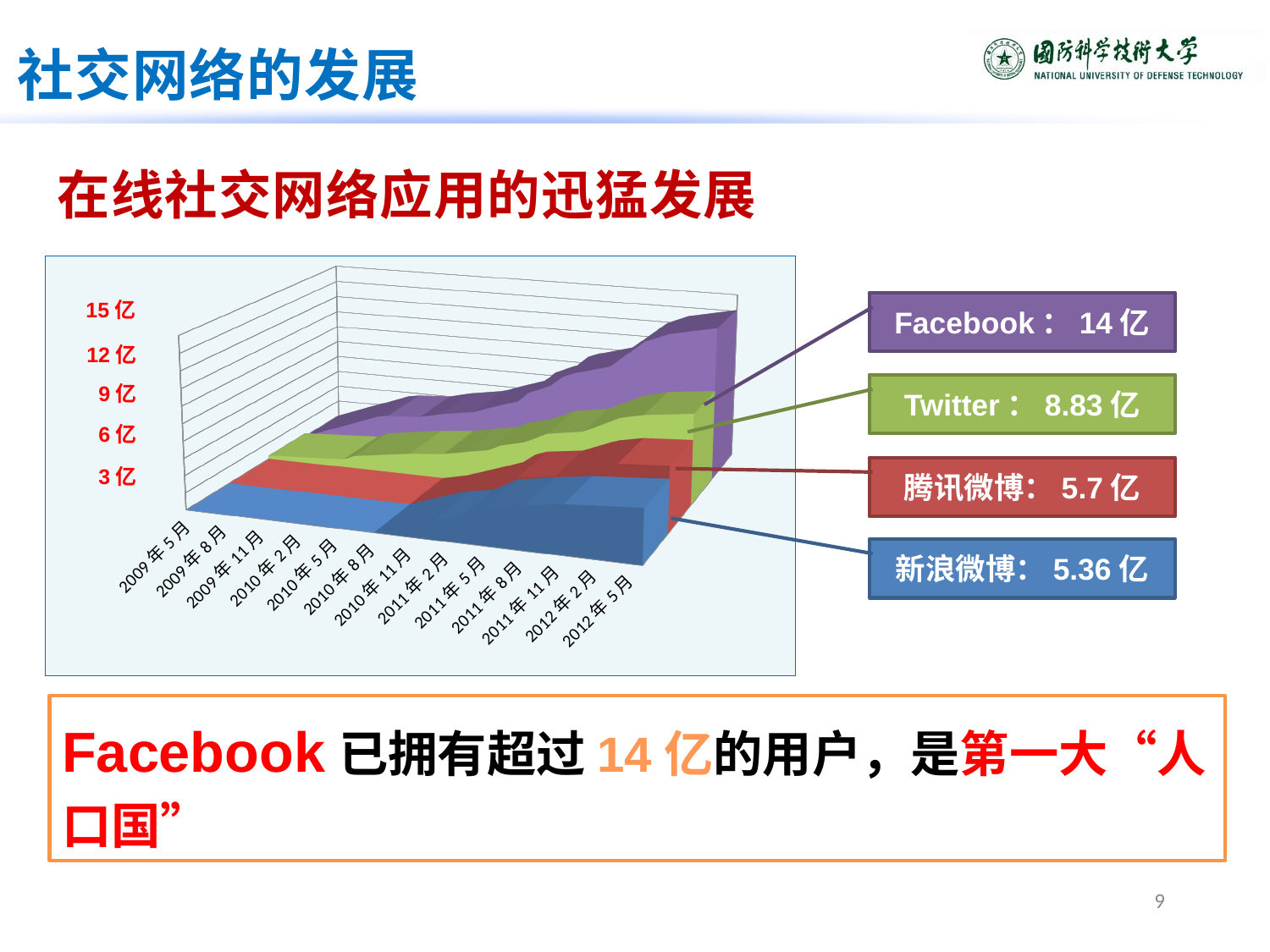

社交网络的发展
在线社交网络应用的迅猛发展

[unsupported chart]

15亿
12亿
9亿
6亿
3亿
Facebook：14亿
Twitter：8.83亿
腾讯微博：5.7亿
新浪微博：5.36亿
Facebook已拥有超过14亿的用户，是第一大“人口国”
9